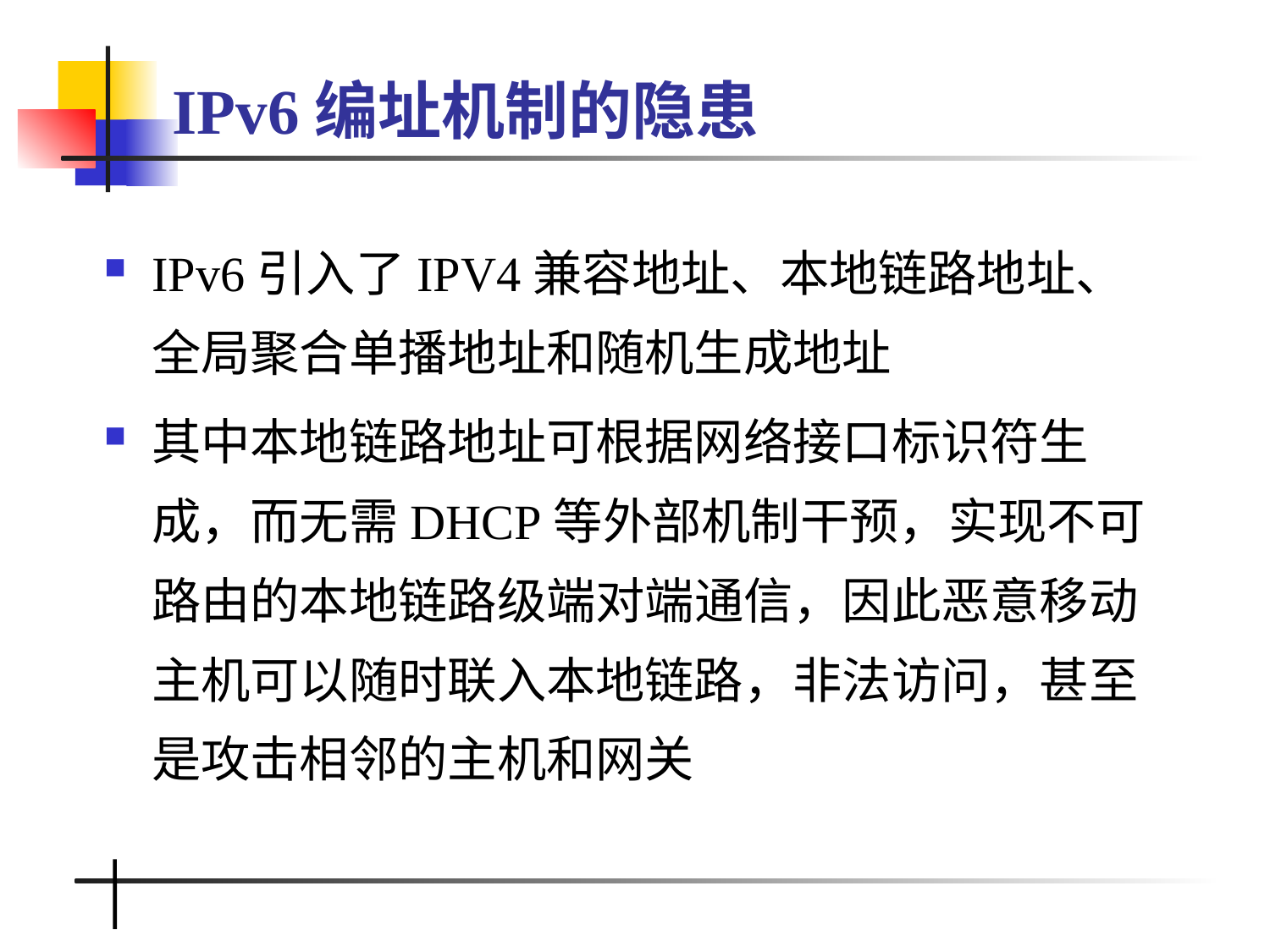

# IPv6编址机制的隐患
IPv6引入了IPV4兼容地址、本地链路地址、全局聚合单播地址和随机生成地址
其中本地链路地址可根据网络接口标识符生成，而无需DHCP等外部机制干预，实现不可路由的本地链路级端对端通信，因此恶意移动主机可以随时联入本地链路，非法访问，甚至是攻击相邻的主机和网关